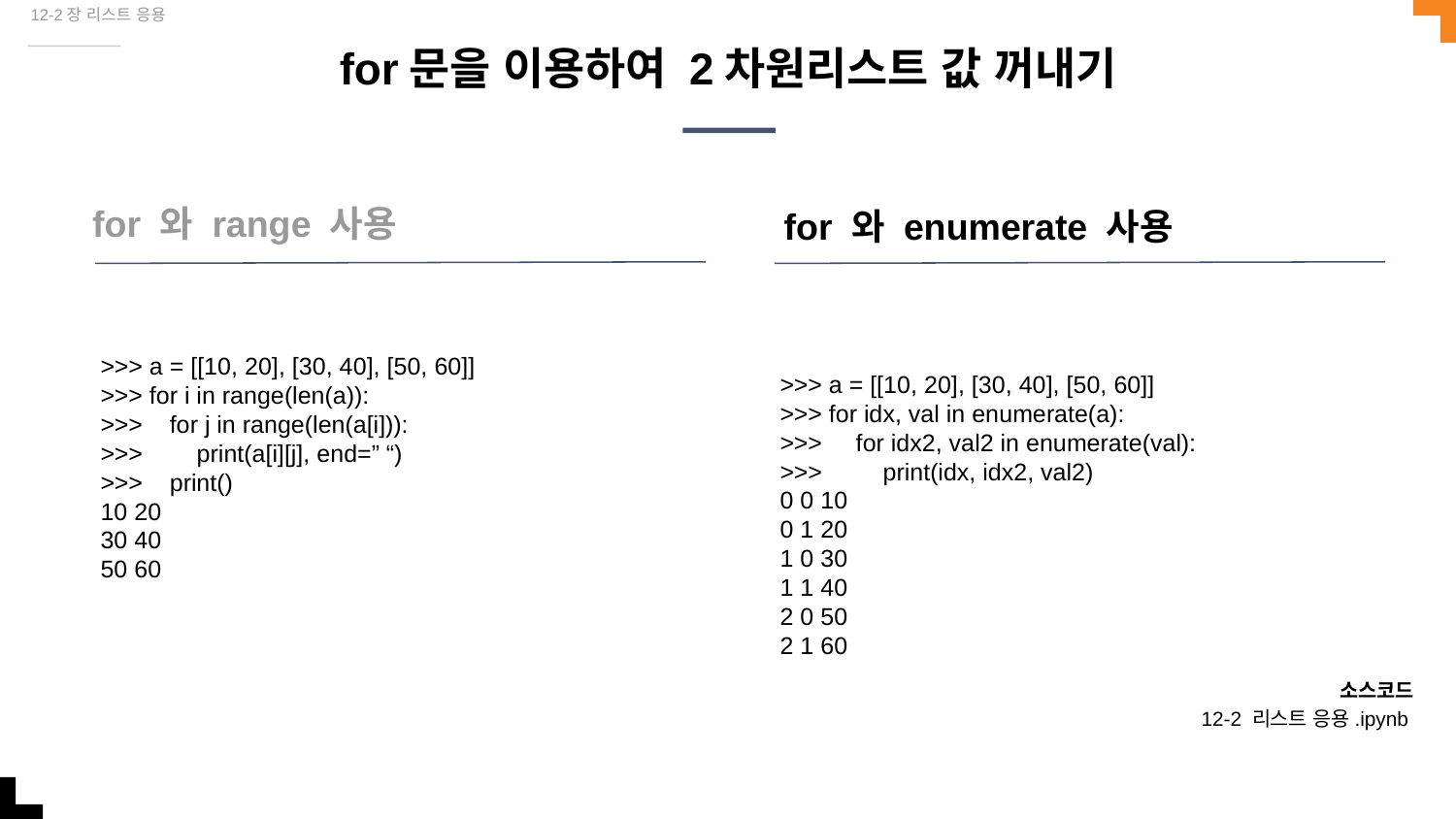

12-2장 리스트 응용
# for문을 이용하여 2차원리스트 값 꺼내기
for 와 range 사용
for 와 enumerate 사용
>>> a = [[10, 20], [30, 40], [50, 60]]
>>> for i in range(len(a)):
>>>    for j in range(len(a[i])):
>>>        print(a[i][j], end=” “)
>>>    print()
10 20
30 40
50 60
>>> a = [[10, 20], [30, 40], [50, 60]]
>>> for idx, val in enumerate(a):
>>>     for idx2, val2 in enumerate(val):
>>>         print(idx, idx2, val2)
0 0 10
0 1 20
1 0 30
1 1 40
2 0 50
2 1 60
소스코드
12-2 리스트 응용.ipynb